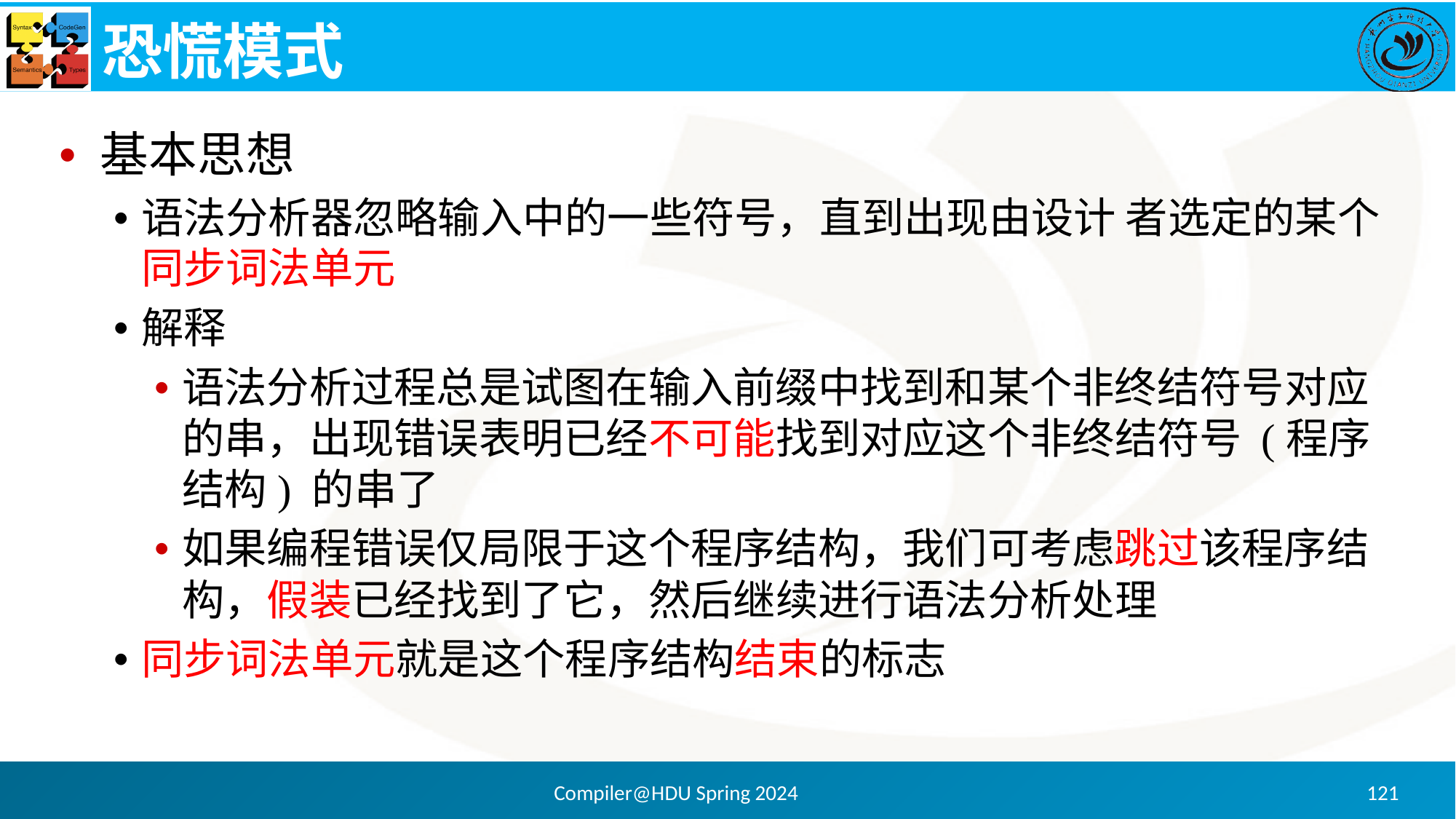

# 恐慌模式
基本思想
语法分析器忽略输入中的一些符号，直到出现由设计 者选定的某个同步词法单元
解释
语法分析过程总是试图在输入前缀中找到和某个非终结符号对应的串，出现错误表明已经不可能找到对应这个非终结符号 (程序结构) 的串了
如果编程错误仅局限于这个程序结构，我们可考虑跳过该程序结构，假装已经找到了它，然后继续进行语法分析处理
同步词法单元就是这个程序结构结束的标志
Compiler@HDU Spring 2024
121